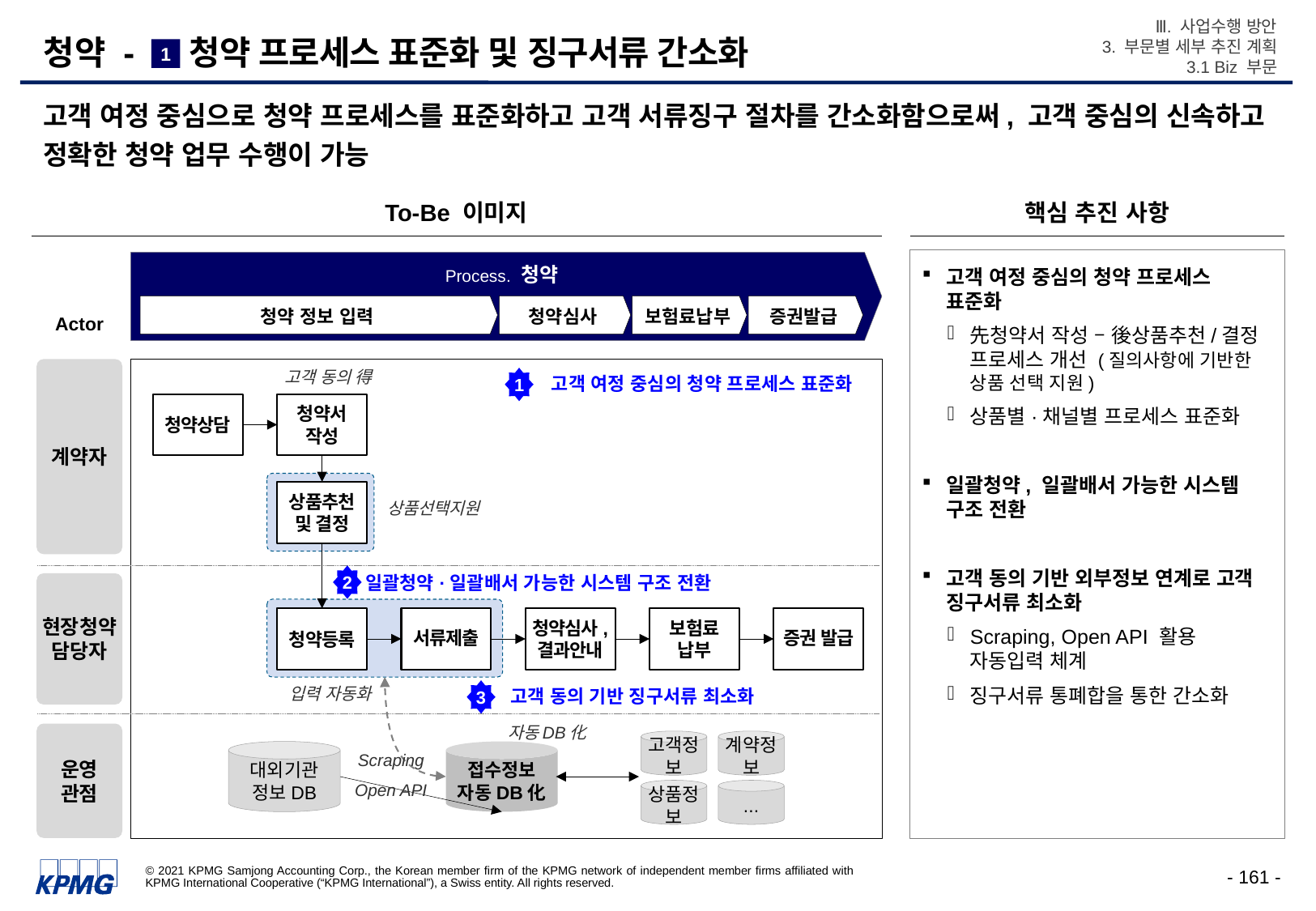

Ⅲ. 사업수행 방안
3. 부문별 세부 추진 계획
3.1 Biz 부문
# 청약 -     청약 프로세스 표준화 및 징구서류 간소화
1
고객 여정 중심으로 청약 프로세스를 표준화하고 고객 서류징구 절차를 간소화함으로써, 고객 중심의 신속하고 정확한 청약 업무 수행이 가능
To-Be 이미지
핵심 추진 사항
고객 여정 중심의 청약 프로세스 표준화
先청약서 작성 – 後상품추천/결정 프로세스 개선 (질의사항에 기반한 상품 선택 지원)
상품별 ∙ 채널별 프로세스 표준화

일괄청약, 일괄배서 가능한 시스템 구조 전환

고객 동의 기반 외부정보 연계로 고객 징구서류 최소화
Scraping, Open API 활용 자동입력 체계
징구서류 통폐합을 통한 간소화
Process. 청약
Actor
청약 정보 입력
청약심사
보험료납부
증권발급
계약자

고객 동의 得
고객 여정 중심의 청약 프로세스 표준화
1
청약상담
청약서
작성

상품추천
및 결정
상품선택지원
2
일괄청약 ∙ 일괄배서 가능한 시스템 구조 전환
현장청약
담당자

청약등록
서류제출
청약심사,
결과안내
보험료
납부
증권 발급
고객 동의 기반 징구서류 최소화
3
입력 자동화
자동DB化
고객정보
계약정보
상품정보
...
대외기관 정보DB
접수정보
자동DB化
Scraping
Open API
운영
관점